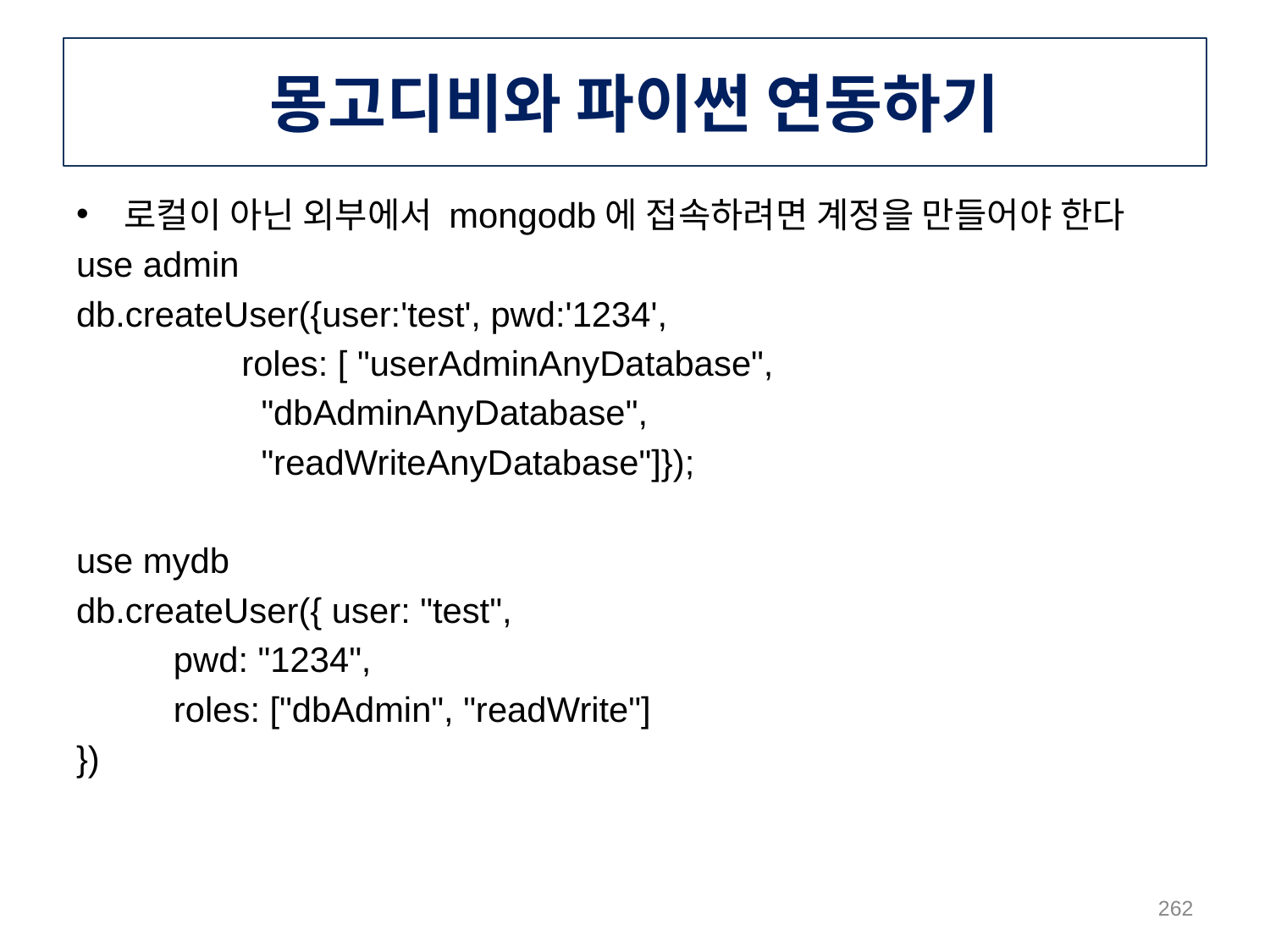

# 몽고디비와 파이썬 연동하기
로컬이 아닌 외부에서 mongodb에 접속하려면 계정을 만들어야 한다
use admin
db.createUser({user:'test', pwd:'1234',
                 roles: [ "userAdminAnyDatabase",
                   "dbAdminAnyDatabase",
                   "readWriteAnyDatabase"]});

use mydb
db.createUser({ user: "test",
          pwd: "1234",
          roles: ["dbAdmin", "readWrite"]
})
262